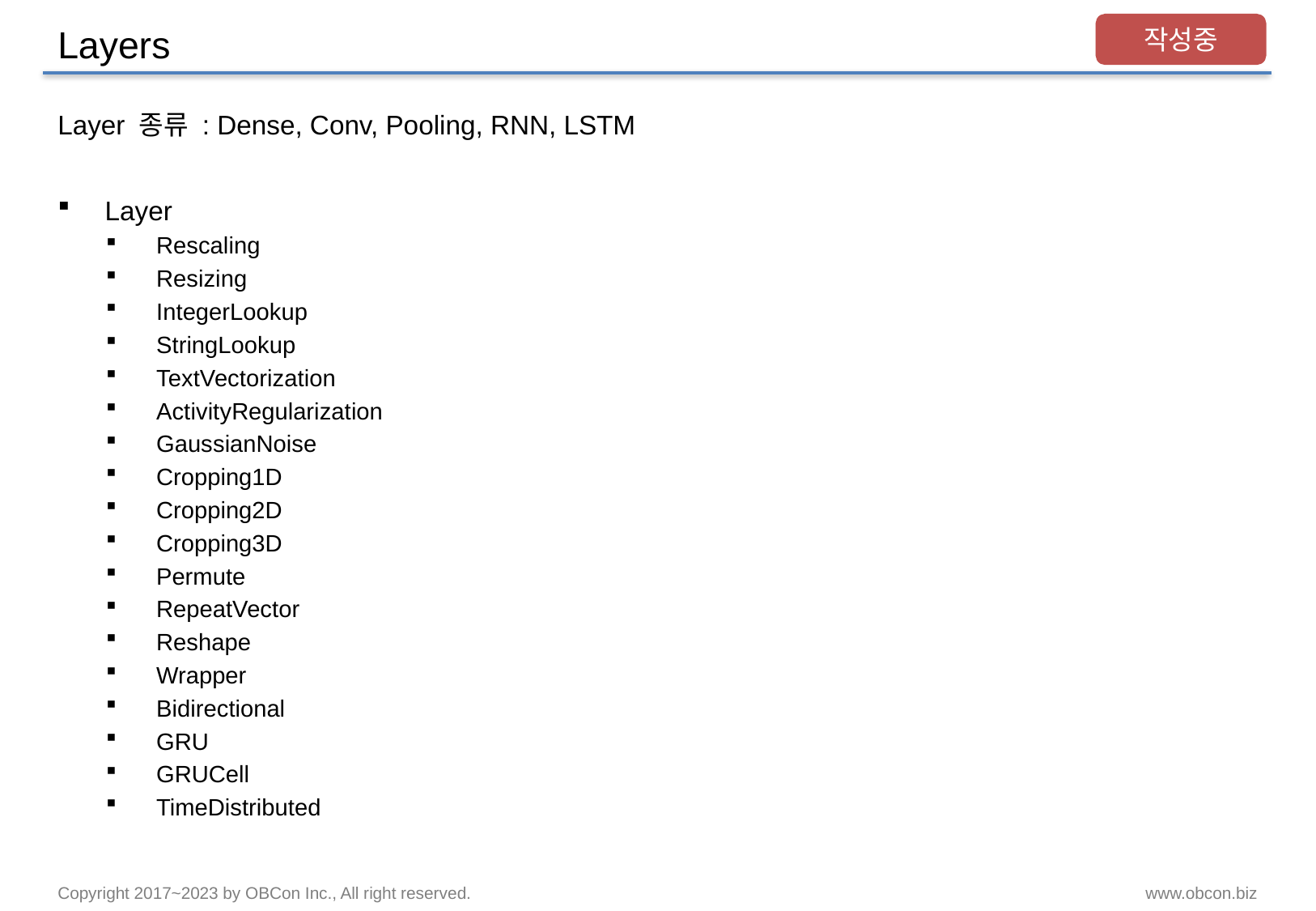

# Layers
작성중
Layer 종류 : Dense, Conv, Pooling, RNN, LSTM
Layer
Rescaling
Resizing
IntegerLookup
StringLookup
TextVectorization
ActivityRegularization
GaussianNoise
Cropping1D
Cropping2D
Cropping3D
Permute
RepeatVector
Reshape
Wrapper
Bidirectional
GRU
GRUCell
TimeDistributed